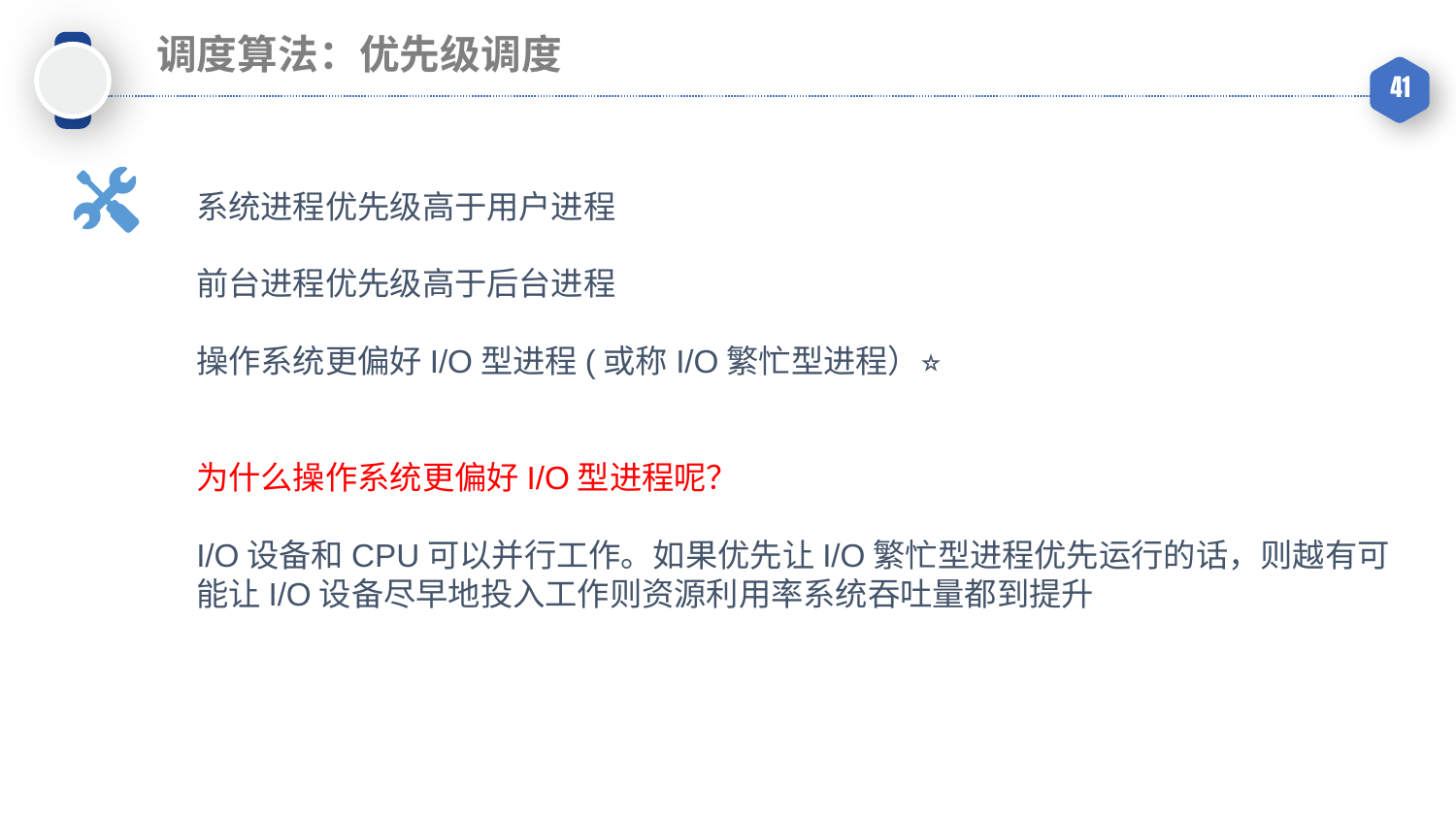

调度算法：优先级调度

系统进程优先级高于用户进程

前台进程优先级高于后台进程

操作系统更偏好I/O型进程(或称I/O繁忙型进程）⭐

为什么操作系统更偏好I/O型进程呢？

I/O设备和CPU可以并行工作。如果优先让I/O繁忙型进程优先运行的话，则越有可能让I/O设备尽早地投入工作则资源利用率系统吞吐量都到提升